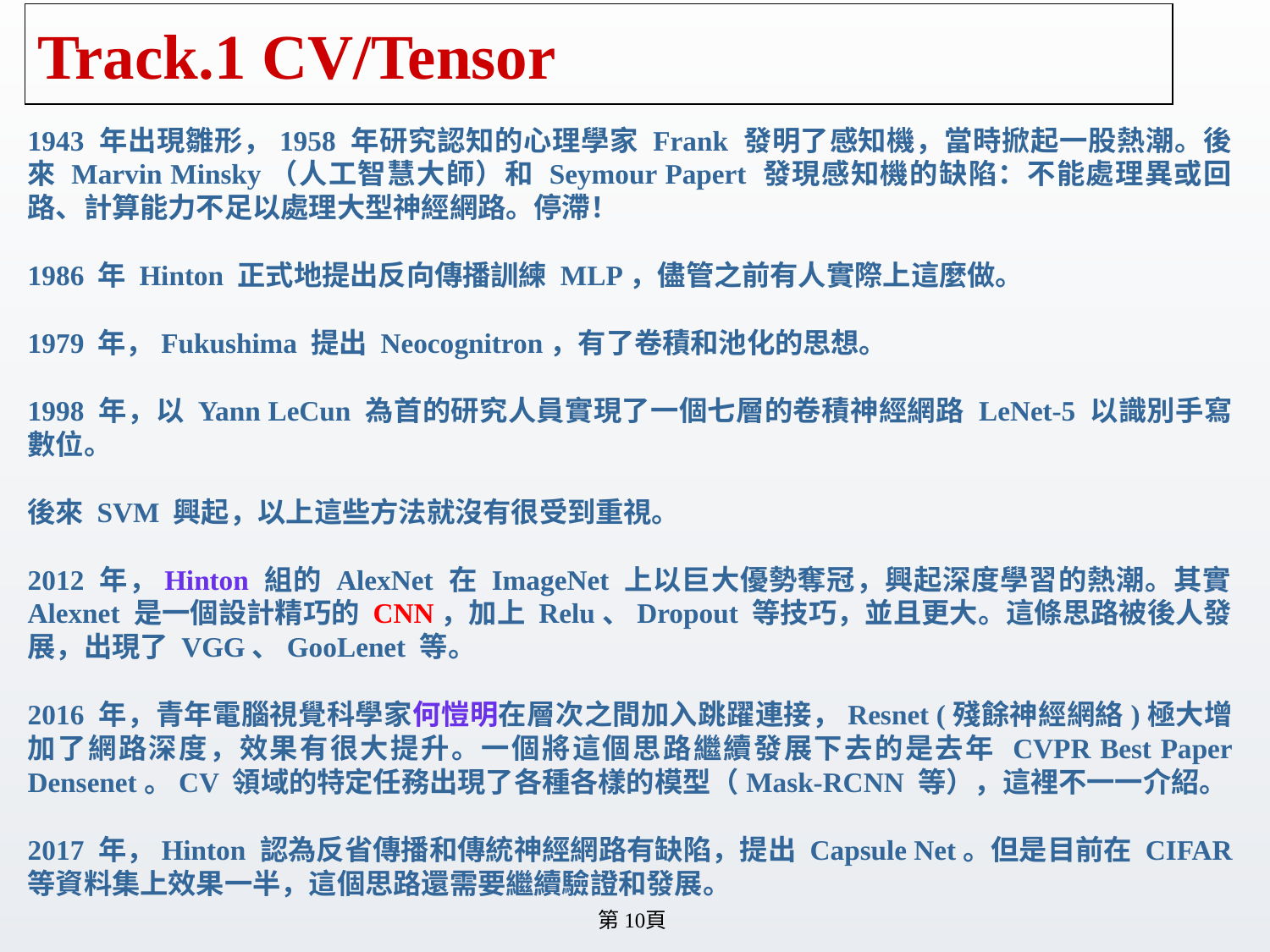

# Track.1 CV/Tensor
1943 年出現雛形，1958 年研究認知的心理學家 Frank 發明了感知機，當時掀起一股熱潮。後來 Marvin Minsky（人工智慧大師）和 Seymour Papert 發現感知機的缺陷：不能處理異或回路、計算能力不足以處理大型神經網路。停滯！

1986 年 Hinton 正式地提出反向傳播訓練 MLP，儘管之前有人實際上這麼做。

1979 年，Fukushima 提出 Neocognitron，有了卷積和池化的思想。

1998 年，以 Yann LeCun 為首的研究人員實現了一個七層的卷積神經網路 LeNet-5 以識別手寫數位。

後來 SVM 興起，以上這些方法就沒有很受到重視。

2012 年，Hinton 組的 AlexNet 在 ImageNet 上以巨大優勢奪冠，興起深度學習的熱潮。其實 Alexnet 是一個設計精巧的 CNN，加上 Relu、Dropout 等技巧，並且更大。這條思路被後人發展，出現了 VGG、GooLenet 等。

2016 年，青年電腦視覺科學家何愷明在層次之間加入跳躍連接，Resnet (殘餘神經網絡)極大增加了網路深度，效果有很大提升。一個將這個思路繼續發展下去的是去年 CVPR Best Paper Densenet。CV 領域的特定任務出現了各種各樣的模型（Mask-RCNN 等），這裡不一一介紹。

2017 年，Hinton 認為反省傳播和傳統神經網路有缺陷，提出 Capsule Net。但是目前在 CIFAR 等資料集上效果一半，這個思路還需要繼續驗證和發展。